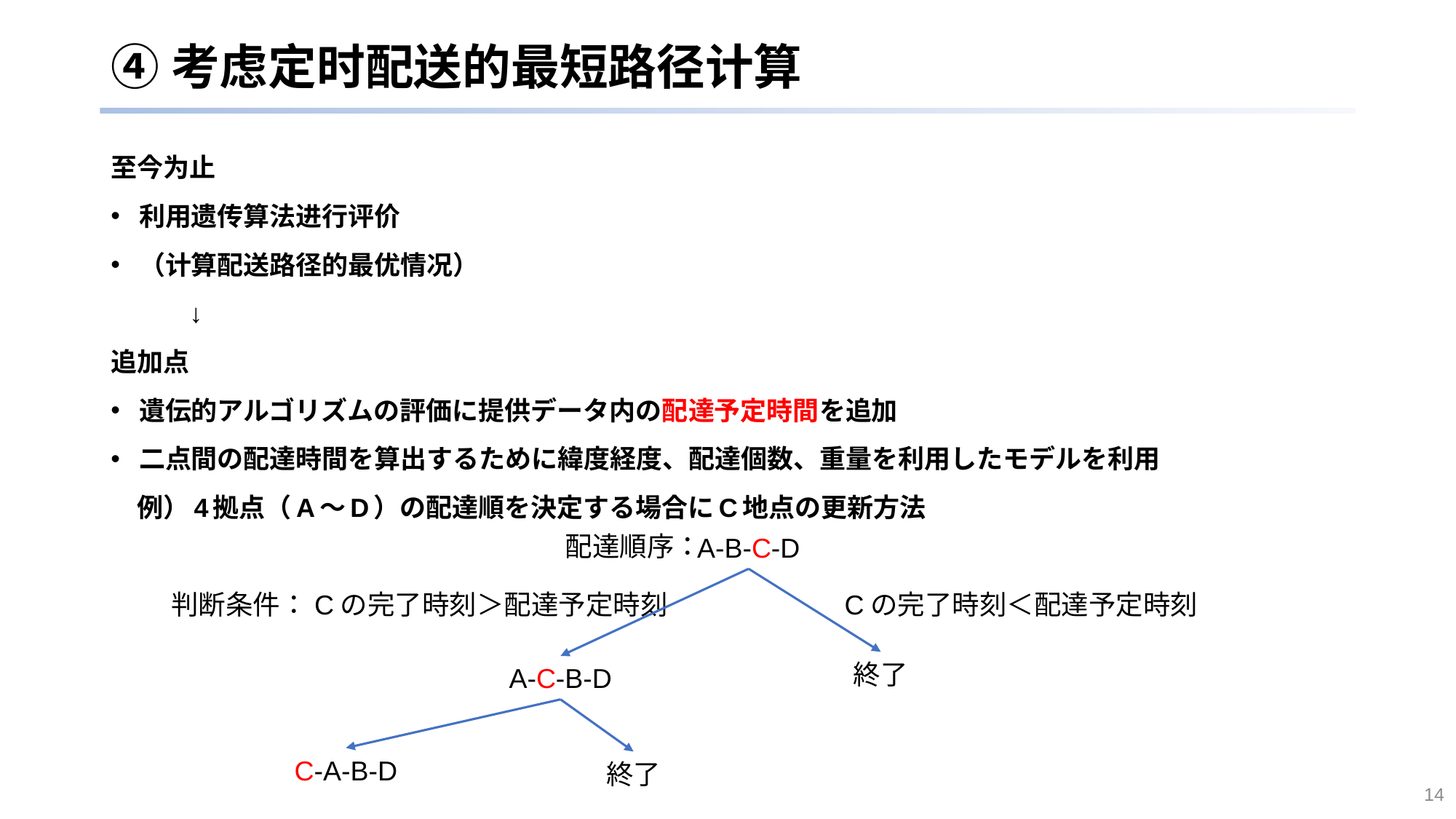

# ④考虑定时配送的最短路径计算
至今为止
利用遗传算法进行评价
（计算配送路径的最优情况）
		↓
追加点
遺伝的アルゴリズムの評価に提供データ内の配達予定時間を追加
二点間の配達時間を算出するために緯度経度、配達個数、重量を利用したモデルを利用
　例）4拠点（A～D）の配達順を決定する場合にC地点の更新方法
配達順序：
A-B-C-D
Cの完了時刻＜配達予定時刻
判断条件：Cの完了時刻＞配達予定時刻
終了
A-C-B-D
C-A-B-D
終了
14